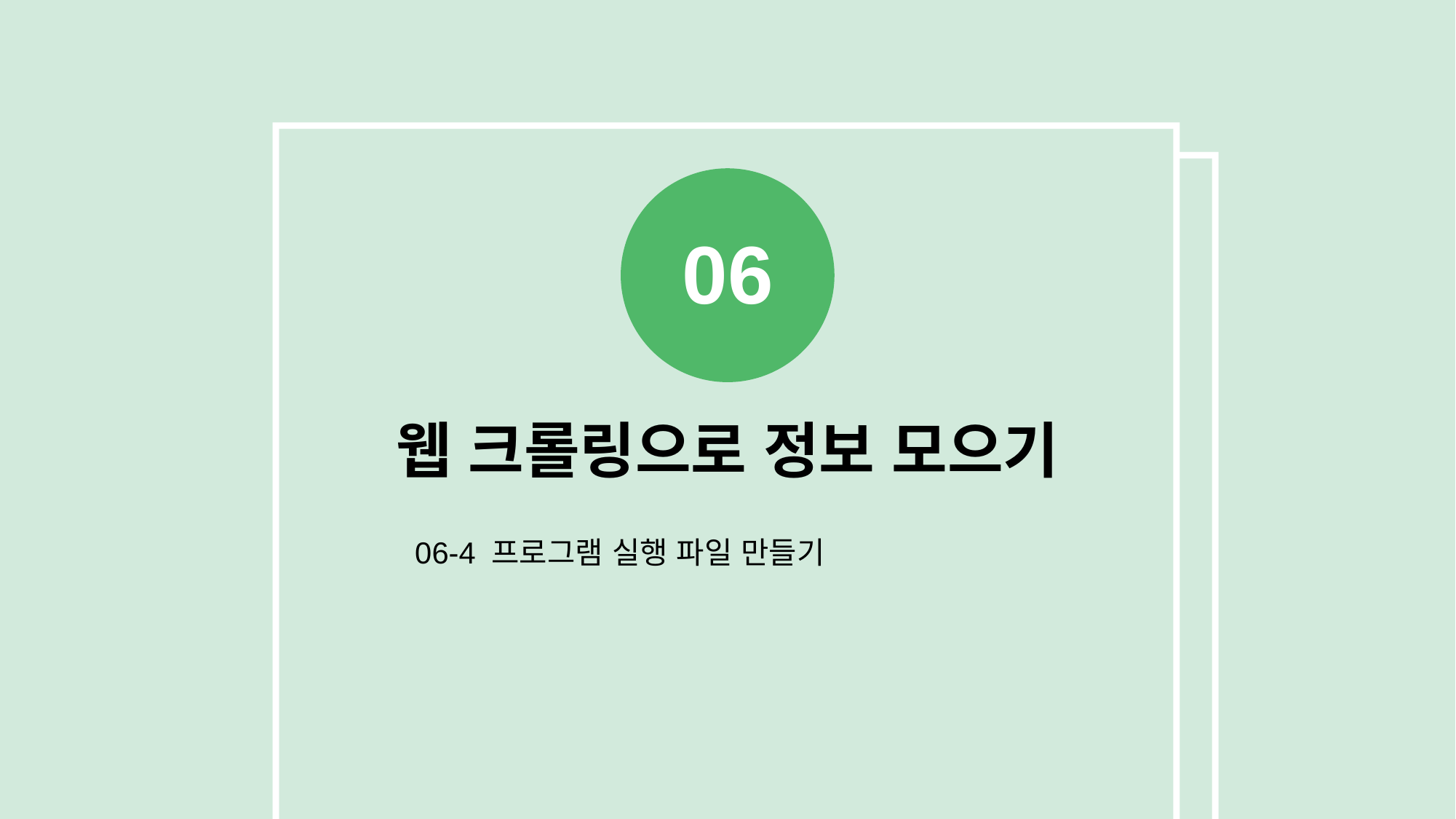

06
웹 크롤링으로 정보 모으기
06-4 프로그램 실행 파일 만들기